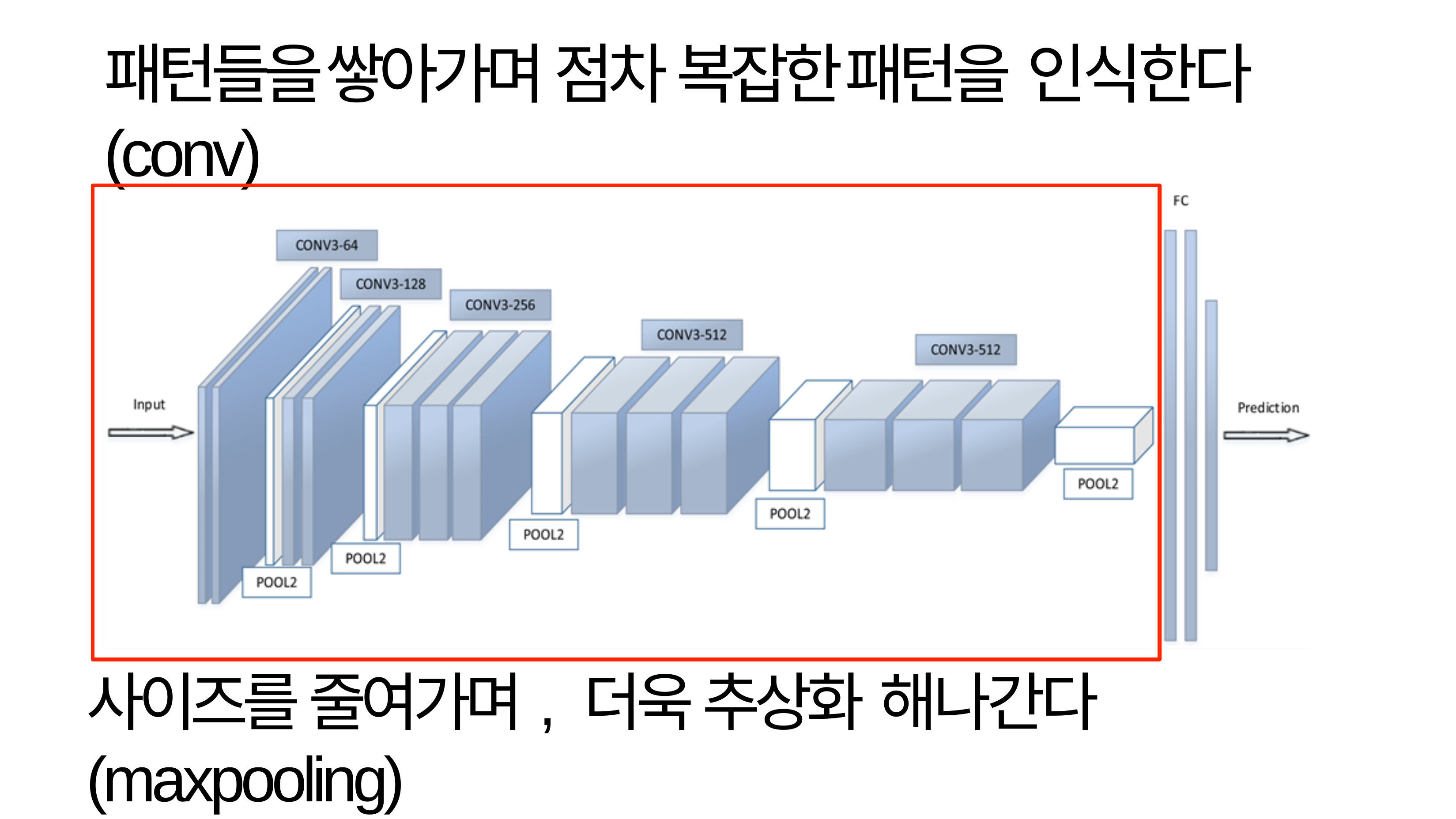

# 패턴들을 쌓아가며 점차 복잡한 패턴을 인식한다(conv)

사이즈를 줄여가며, 더욱 추상화 해나간다(maxpooling)